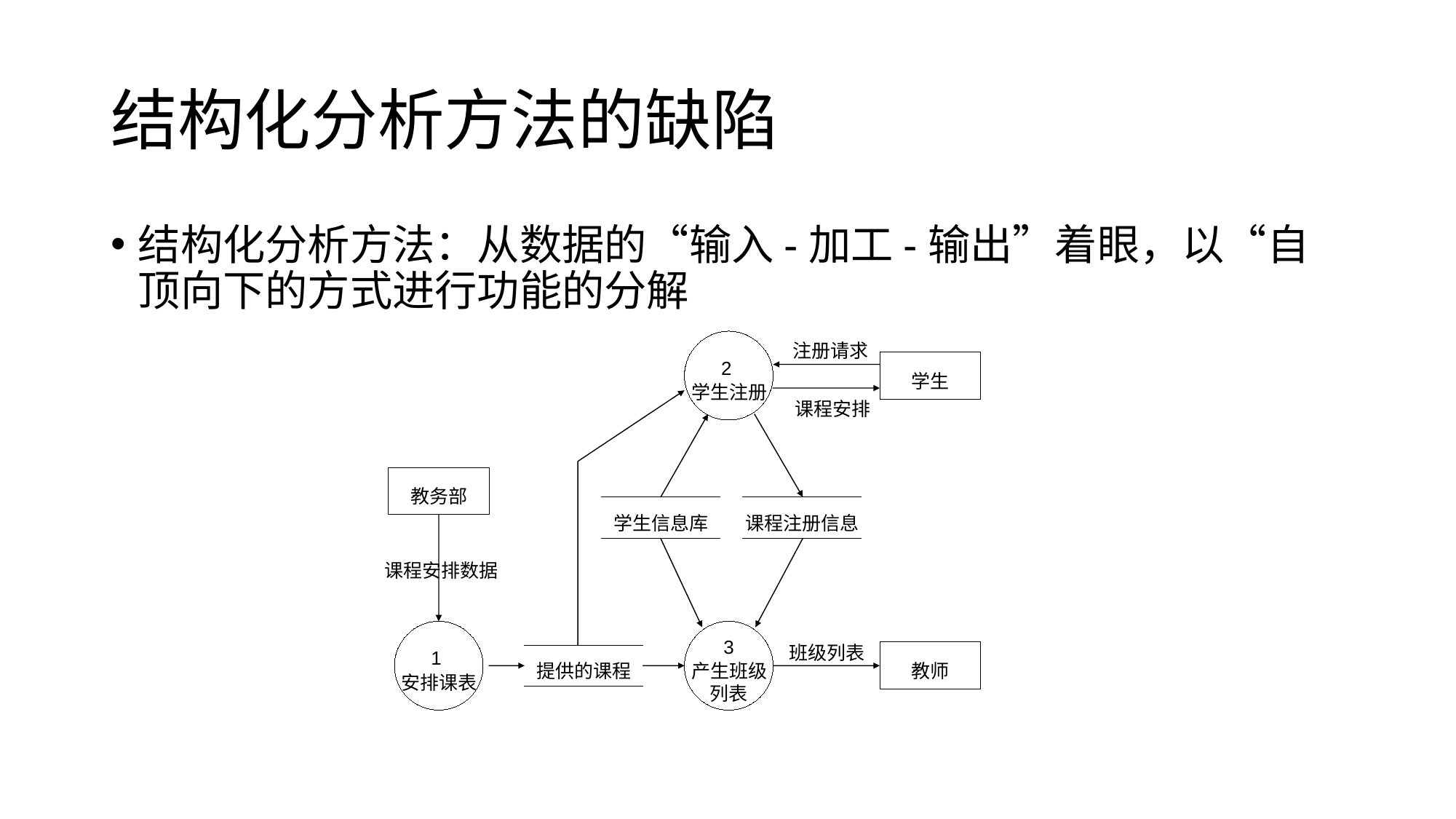

# 结构化分析方法的缺陷
结构化分析方法：从数据的“输入-加工-输出”着眼，以“自顶向下的方式进行功能的分解

注册请求

2

学生
学生注册

课程安排

教务部

学生信息库
课程注册信息

课程安排数据

3
班级列表

1

教师
提供的课程
产生班级

安排课表
列表